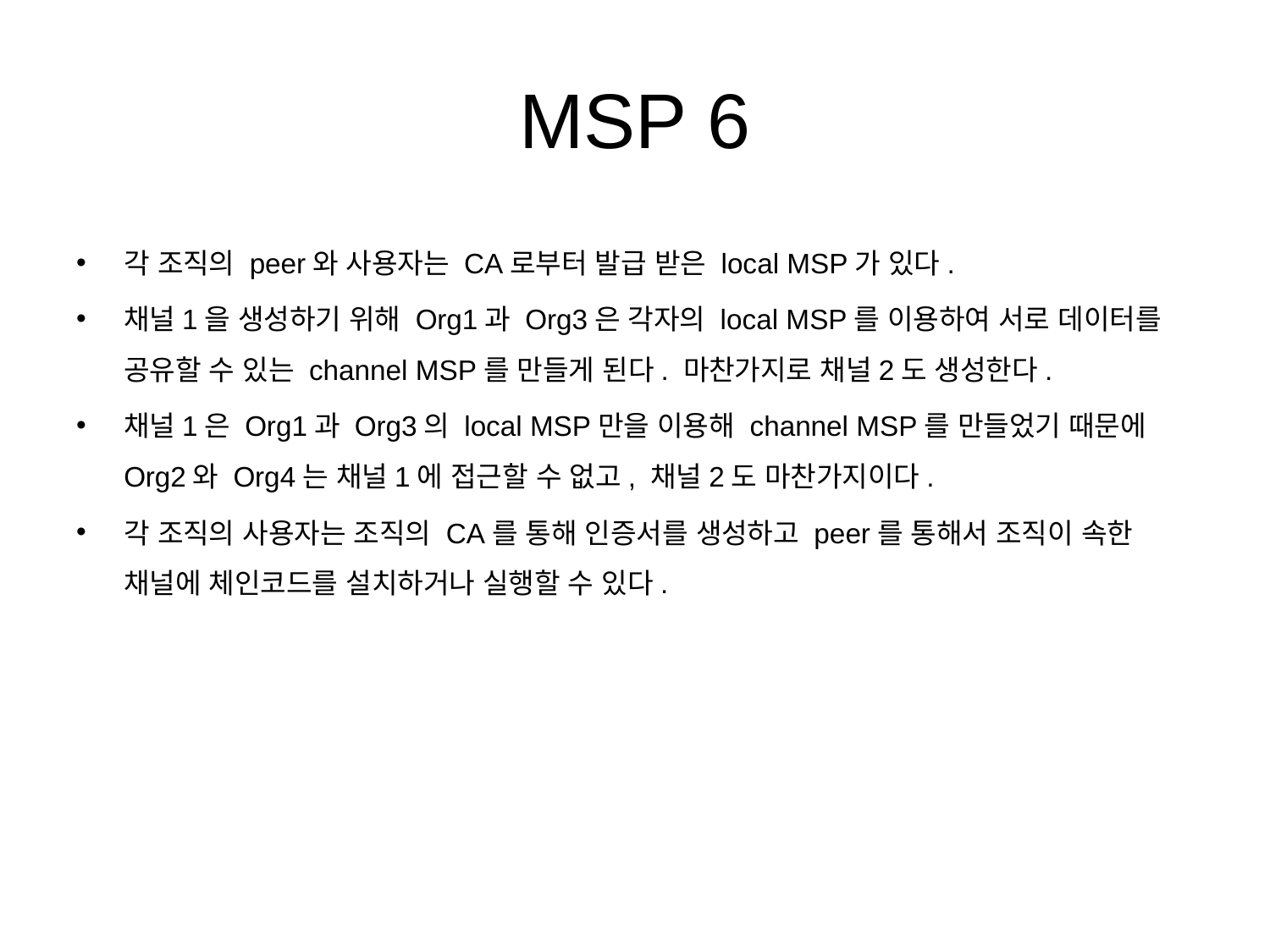

# MSP 6
각 조직의 peer와 사용자는 CA로부터 발급 받은 local MSP가 있다.
채널1을 생성하기 위해 Org1과 Org3은 각자의 local MSP를 이용하여 서로 데이터를 공유할 수 있는 channel MSP를 만들게 된다. 마찬가지로 채널2도 생성한다.
채널1은 Org1과 Org3의 local MSP만을 이용해 channel MSP를 만들었기 때문에 Org2와 Org4는 채널1에 접근할 수 없고, 채널2도 마찬가지이다.
각 조직의 사용자는 조직의 CA를 통해 인증서를 생성하고 peer를 통해서 조직이 속한 채널에 체인코드를 설치하거나 실행할 수 있다.